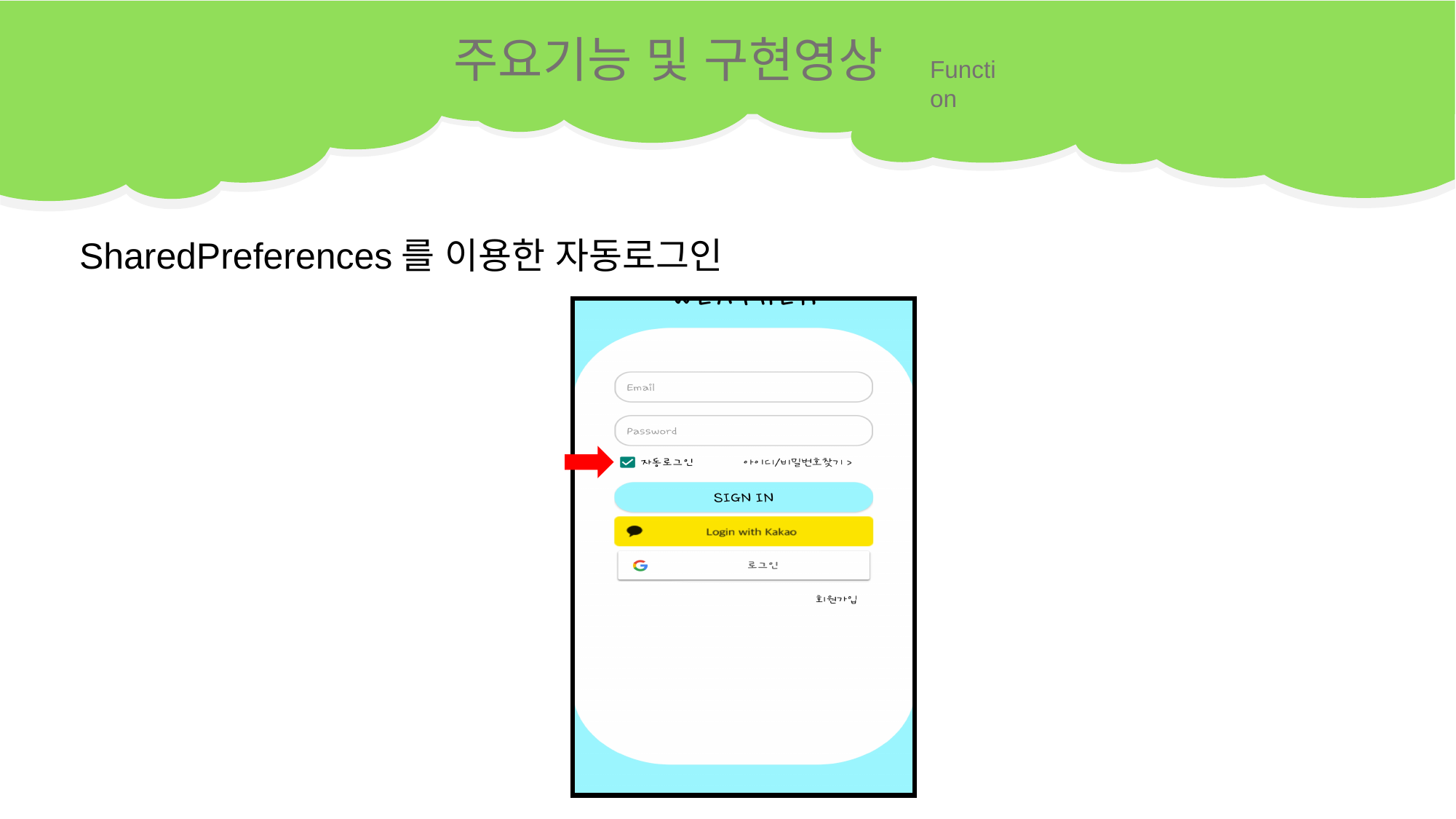

주요기능 및 구현영상
Function
SharedPreferences를 이용한 자동로그인